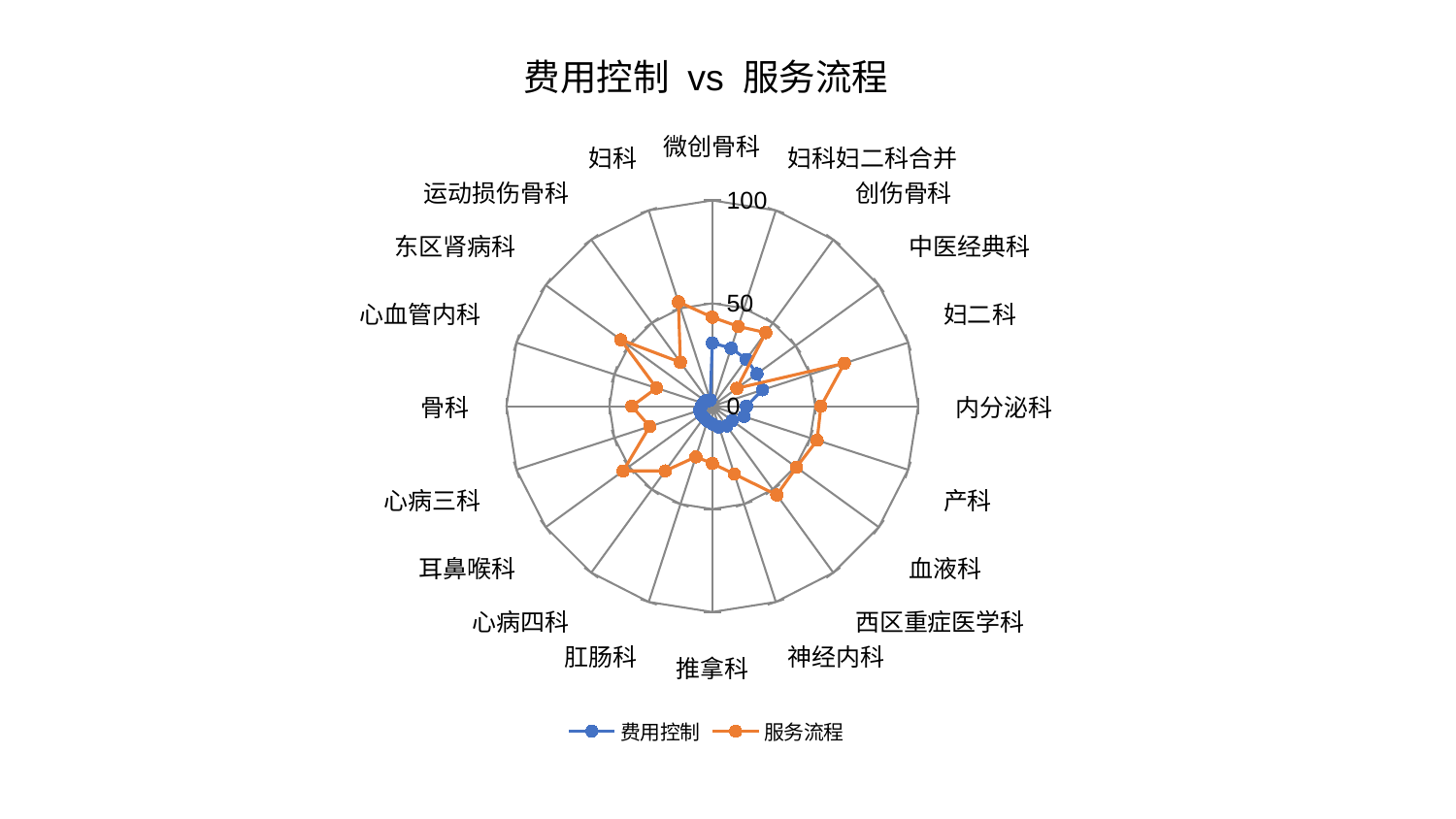

### Chart: 费用控制 vs 服务流程

| Category | 费用控制 | 服务流程 |
|---|---|---|
| 微创骨科 | 30.699231655211413 | 43.226080403139925 |
| 妇科妇二科合并 | 29.653118859886682 | 40.77067867247688 |
| 创伤骨科 | 28.173083856328034 | 44.21848301280292 |
| 中医经典科 | 26.80723204313603 | 14.737146444298247 |
| 妇二科 | 25.653244194771858 | 67.47077090471318 |
| 内分泌科 | 16.609420699194096 | 52.76700309160686 |
| 产科 | 16.24401614666569 | 53.535702071680845 |
| 血液科 | 11.90254492529241 | 50.580795648103575 |
| 西区重症医学科 | 11.89245624952706 | 53.305734440998926 |
| 神经内科 | 10.647044775373688 | 34.71267774056579 |
| 推拿科 | 8.628009867452263 | 27.83282205819018 |
| 肛肠科 | 7.618665307524928 | 25.89735032024288 |
| 心病四科 | 6.761113619612885 | 38.87281442162026 |
| 耳鼻喉科 | 6.726398397127294 | 53.543426828573864 |
| 心病三科 | 6.567787491373004 | 32.020753773940505 |
| 骨科 | 5.327836908076191 | 39.075738017251254 |
| 心血管内科 | 4.692118624113261 | 28.48974245205152 |
| 东区肾病科 | 4.328541955640158 | 54.931618092149336 |
| 运动损伤骨科 | 3.232303970144935 | 26.381553520257356 |
| 妇科 | 3.1228378652848345 | 53.275736926263335 |
41